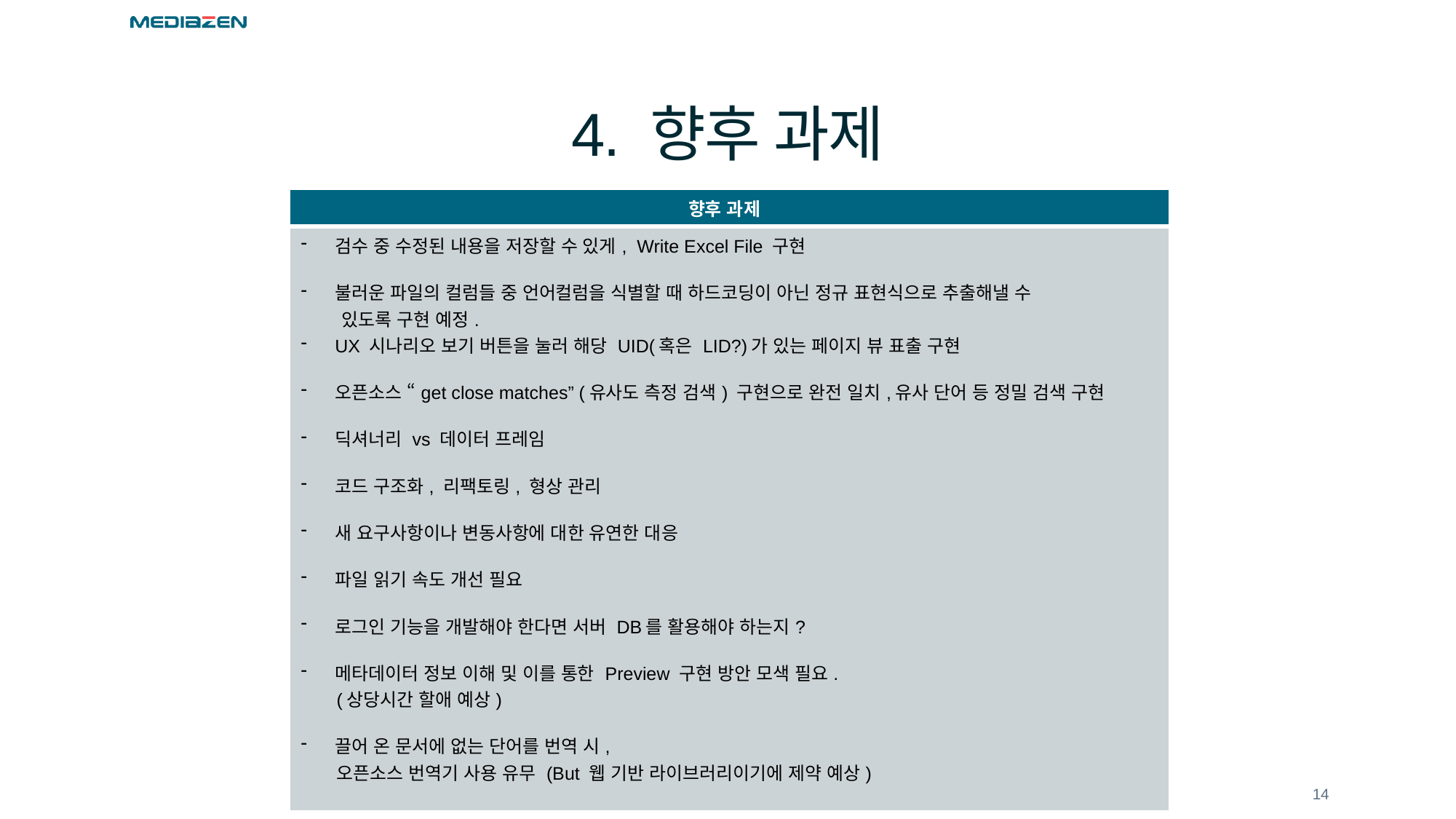

# 4. 향후 과제
| 향후 과제 |
| --- |
| 검수 중 수정된 내용을 저장할 수 있게, Write Excel File 구현 불러운 파일의 컬럼들 중 언어컬럼을 식별할 때 하드코딩이 아닌 정규 표현식으로 추출해낼 수 있도록 구현 예정. UX 시나리오 보기 버튼을 눌러 해당 UID(혹은 LID?)가 있는 페이지 뷰 표출 구현 오픈소스 “get close matches” (유사도 측정 검색) 구현으로 완전 일치,유사 단어 등 정밀 검색 구현 딕셔너리 vs 데이터 프레임 코드 구조화, 리팩토링, 형상 관리 새 요구사항이나 변동사항에 대한 유연한 대응 파일 읽기 속도 개선 필요 로그인 기능을 개발해야 한다면 서버 DB를 활용해야 하는지? 메타데이터 정보 이해 및 이를 통한 Preview 구현 방안 모색 필요. (상당시간 할애 예상) 끌어 온 문서에 없는 단어를 번역 시, 오픈소스 번역기 사용 유무 (But 웹 기반 라이브러리이기에 제약 예상) |
14